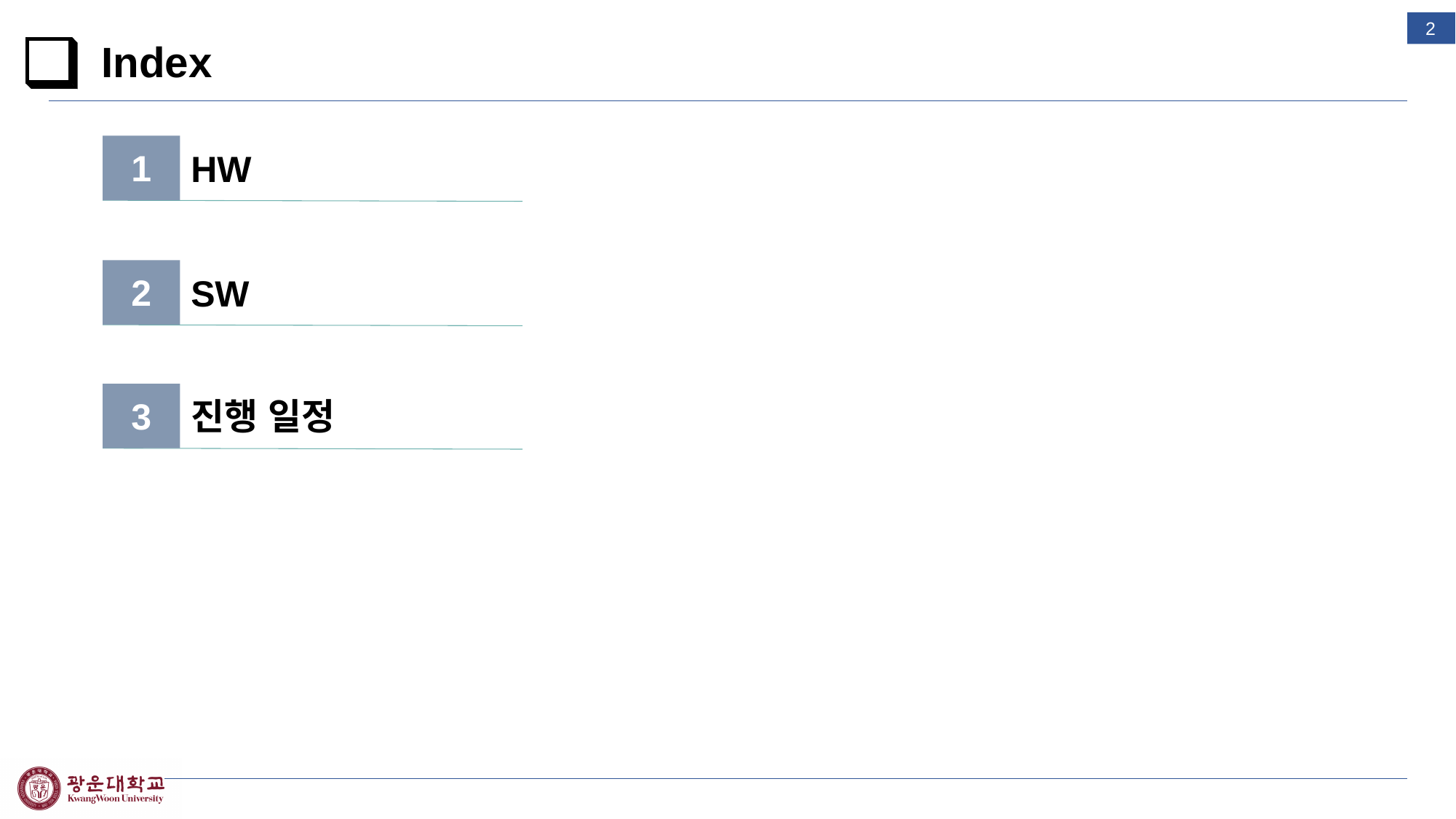

2
# Index
1
HW
2
SW
3
진행 일정